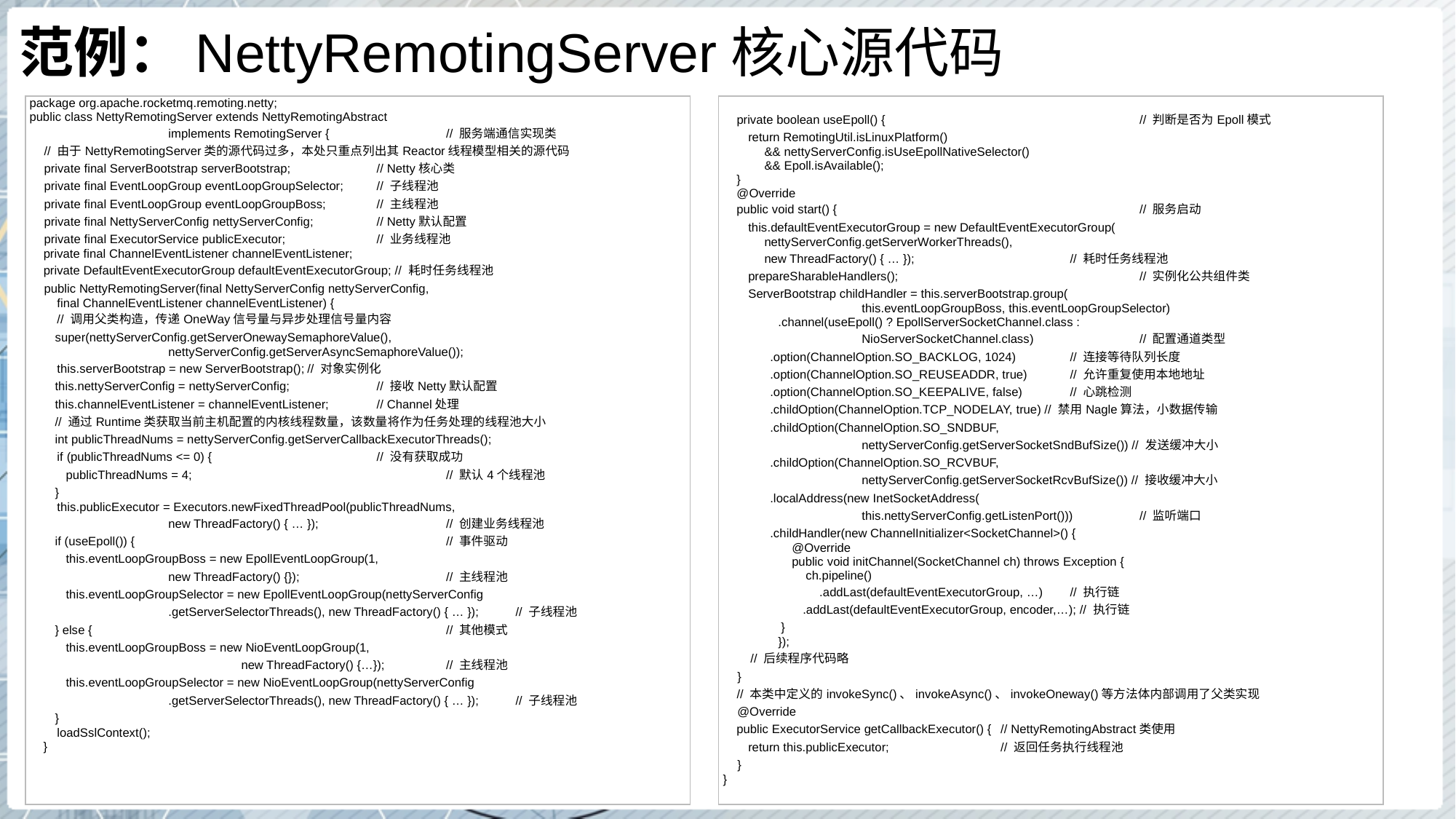

# 范例：NettyRemotingServer核心源代码
| package org.apache.rocketmq.remoting.netty; public class NettyRemotingServer extends NettyRemotingAbstract implements RemotingServer { // 服务端通信实现类 // 由于NettyRemotingServer类的源代码过多，本处只重点列出其Reactor线程模型相关的源代码 private final ServerBootstrap serverBootstrap; // Netty核心类 private final EventLoopGroup eventLoopGroupSelector; // 子线程池 private final EventLoopGroup eventLoopGroupBoss; // 主线程池 private final NettyServerConfig nettyServerConfig; // Netty默认配置 private final ExecutorService publicExecutor; // 业务线程池 private final ChannelEventListener channelEventListener; private DefaultEventExecutorGroup defaultEventExecutorGroup; // 耗时任务线程池 public NettyRemotingServer(final NettyServerConfig nettyServerConfig, final ChannelEventListener channelEventListener) { // 调用父类构造，传递OneWay信号量与异步处理信号量内容 super(nettyServerConfig.getServerOnewaySemaphoreValue(), nettyServerConfig.getServerAsyncSemaphoreValue()); this.serverBootstrap = new ServerBootstrap(); // 对象实例化 this.nettyServerConfig = nettyServerConfig; // 接收Netty默认配置 this.channelEventListener = channelEventListener; // Channel处理 // 通过Runtime类获取当前主机配置的内核线程数量，该数量将作为任务处理的线程池大小 int publicThreadNums = nettyServerConfig.getServerCallbackExecutorThreads(); if (publicThreadNums <= 0) { // 没有获取成功 publicThreadNums = 4; // 默认4个线程池 } this.publicExecutor = Executors.newFixedThreadPool(publicThreadNums, new ThreadFactory() { … }); // 创建业务线程池 if (useEpoll()) { // 事件驱动 this.eventLoopGroupBoss = new EpollEventLoopGroup(1, new ThreadFactory() {}); // 主线程池 this.eventLoopGroupSelector = new EpollEventLoopGroup(nettyServerConfig .getServerSelectorThreads(), new ThreadFactory() { … }); // 子线程池 } else { // 其他模式 this.eventLoopGroupBoss = new NioEventLoopGroup(1, new ThreadFactory() {…}); // 主线程池 this.eventLoopGroupSelector = new NioEventLoopGroup(nettyServerConfig .getServerSelectorThreads(), new ThreadFactory() { … }); // 子线程池 } loadSslContext(); } |
| --- |
| private boolean useEpoll() { // 判断是否为Epoll模式 return RemotingUtil.isLinuxPlatform() && nettyServerConfig.isUseEpollNativeSelector() && Epoll.isAvailable(); } @Override public void start() { // 服务启动 this.defaultEventExecutorGroup = new DefaultEventExecutorGroup( nettyServerConfig.getServerWorkerThreads(), new ThreadFactory() { … }); // 耗时任务线程池 prepareSharableHandlers(); // 实例化公共组件类 ServerBootstrap childHandler = this.serverBootstrap.group( this.eventLoopGroupBoss, this.eventLoopGroupSelector) .channel(useEpoll() ? EpollServerSocketChannel.class : NioServerSocketChannel.class) // 配置通道类型 .option(ChannelOption.SO\_BACKLOG, 1024) // 连接等待队列长度 .option(ChannelOption.SO\_REUSEADDR, true) // 允许重复使用本地地址 .option(ChannelOption.SO\_KEEPALIVE, false) // 心跳检测 .childOption(ChannelOption.TCP\_NODELAY, true) // 禁用Nagle算法，小数据传输 .childOption(ChannelOption.SO\_SNDBUF, nettyServerConfig.getServerSocketSndBufSize()) // 发送缓冲大小 .childOption(ChannelOption.SO\_RCVBUF, nettyServerConfig.getServerSocketRcvBufSize()) // 接收缓冲大小 .localAddress(new InetSocketAddress( this.nettyServerConfig.getListenPort())) // 监听端口 .childHandler(new ChannelInitializer<SocketChannel>() { @Override public void initChannel(SocketChannel ch) throws Exception { ch.pipeline() .addLast(defaultEventExecutorGroup, …) // 执行链 .addLast(defaultEventExecutorGroup, encoder,…); // 执行链 } }); // 后续程序代码略 } // 本类中定义的invokeSync()、invokeAsync()、invokeOneway()等方法体内部调用了父类实现 @Override public ExecutorService getCallbackExecutor() { // NettyRemotingAbstract类使用 return this.publicExecutor; // 返回任务执行线程池 } } |
| --- |